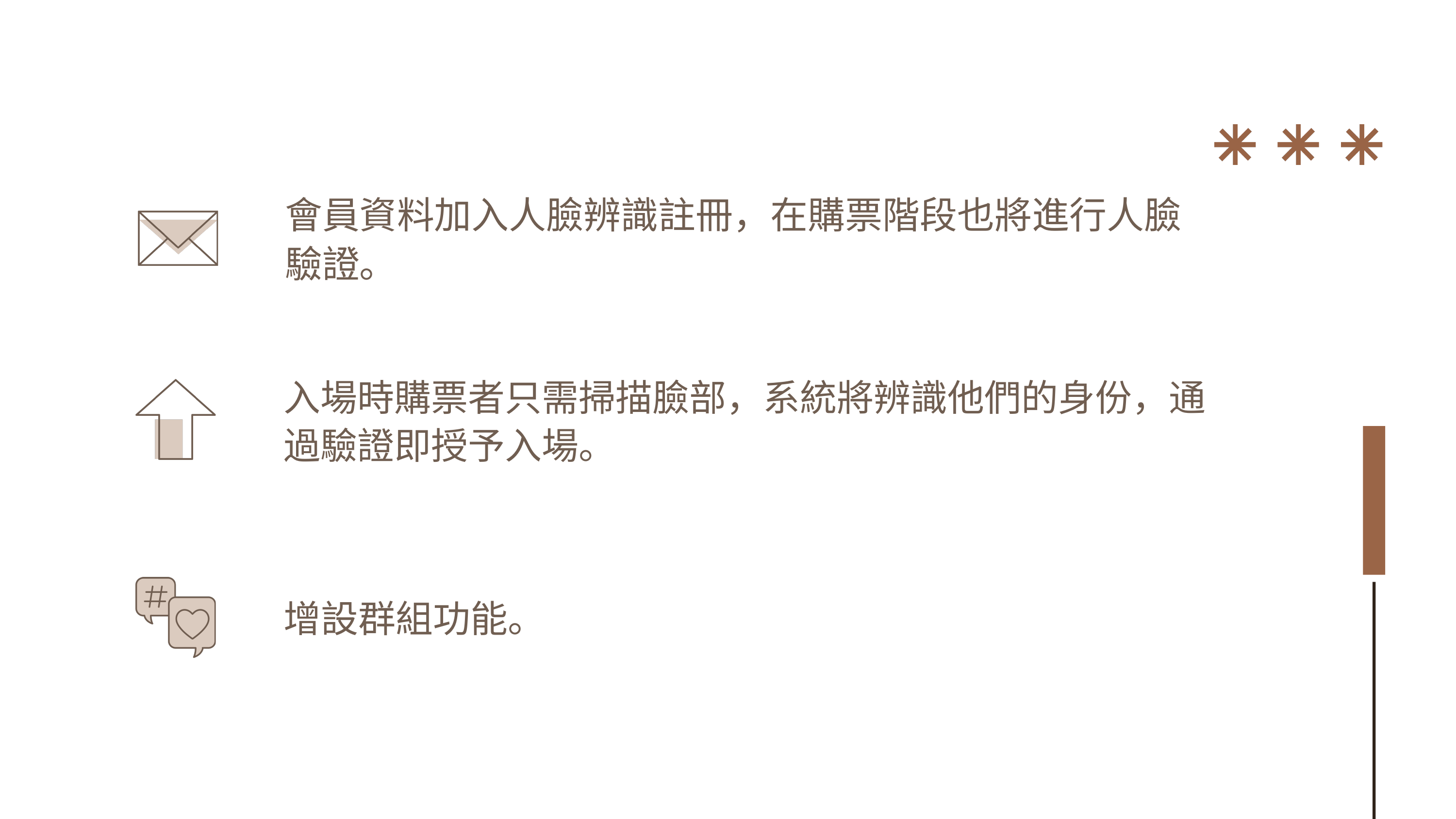

會員資料加入人臉辨識註冊，在購票階段也將進行人臉驗證。

入場時購票者只需掃描臉部，系統將辨識他們的身份，通過驗證即授予入場。

增設群組功能。